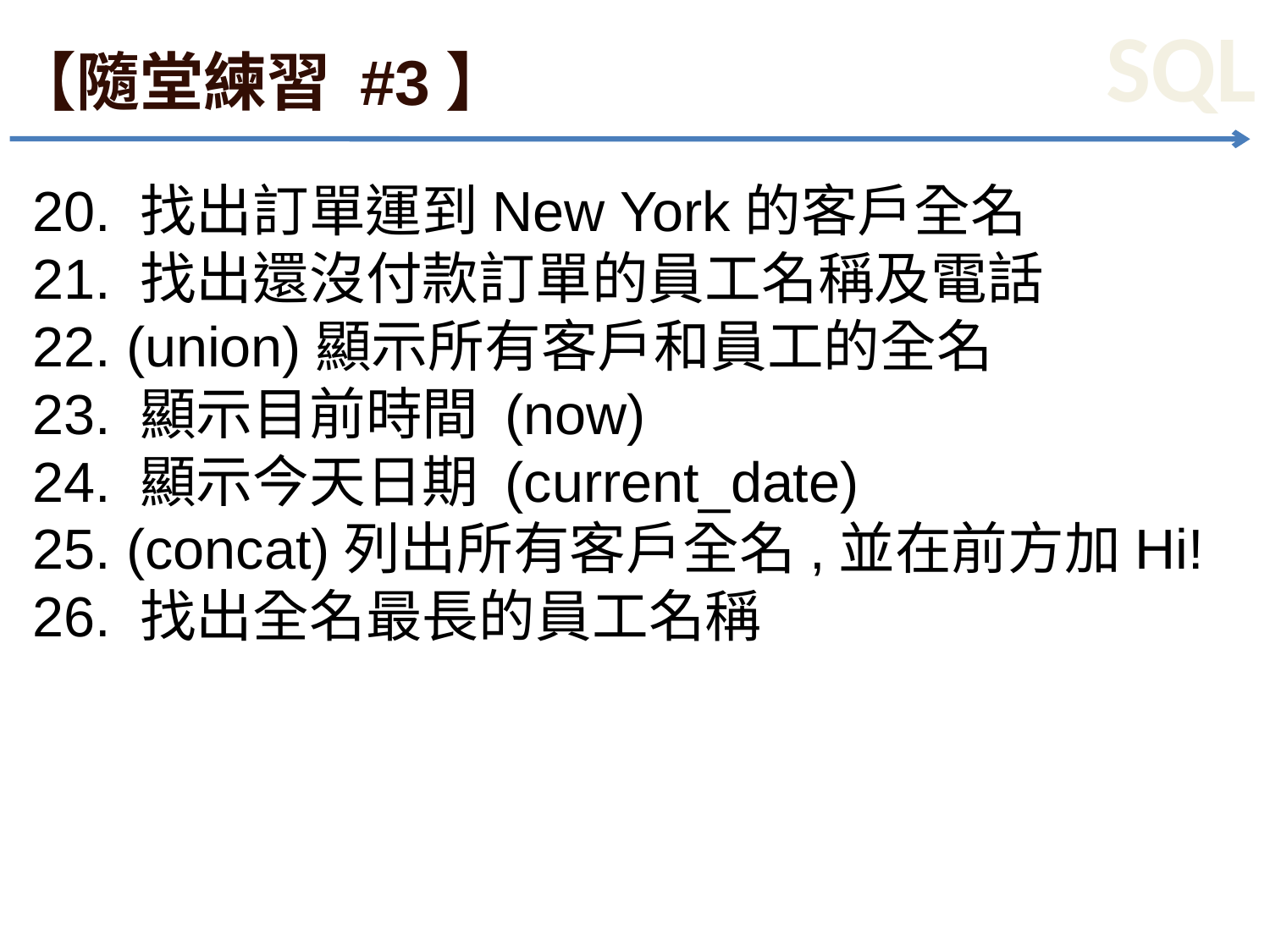

# 【隨堂練習 #3】
20. 找出訂單運到New York的客戶全名
21. 找出還沒付款訂單的員工名稱及電話
22. (union)顯示所有客戶和員工的全名
23. 顯示目前時間 (now)
24. 顯示今天日期 (current_date)
25. (concat)列出所有客戶全名,並在前方加Hi!
26. 找出全名最長的員工名稱